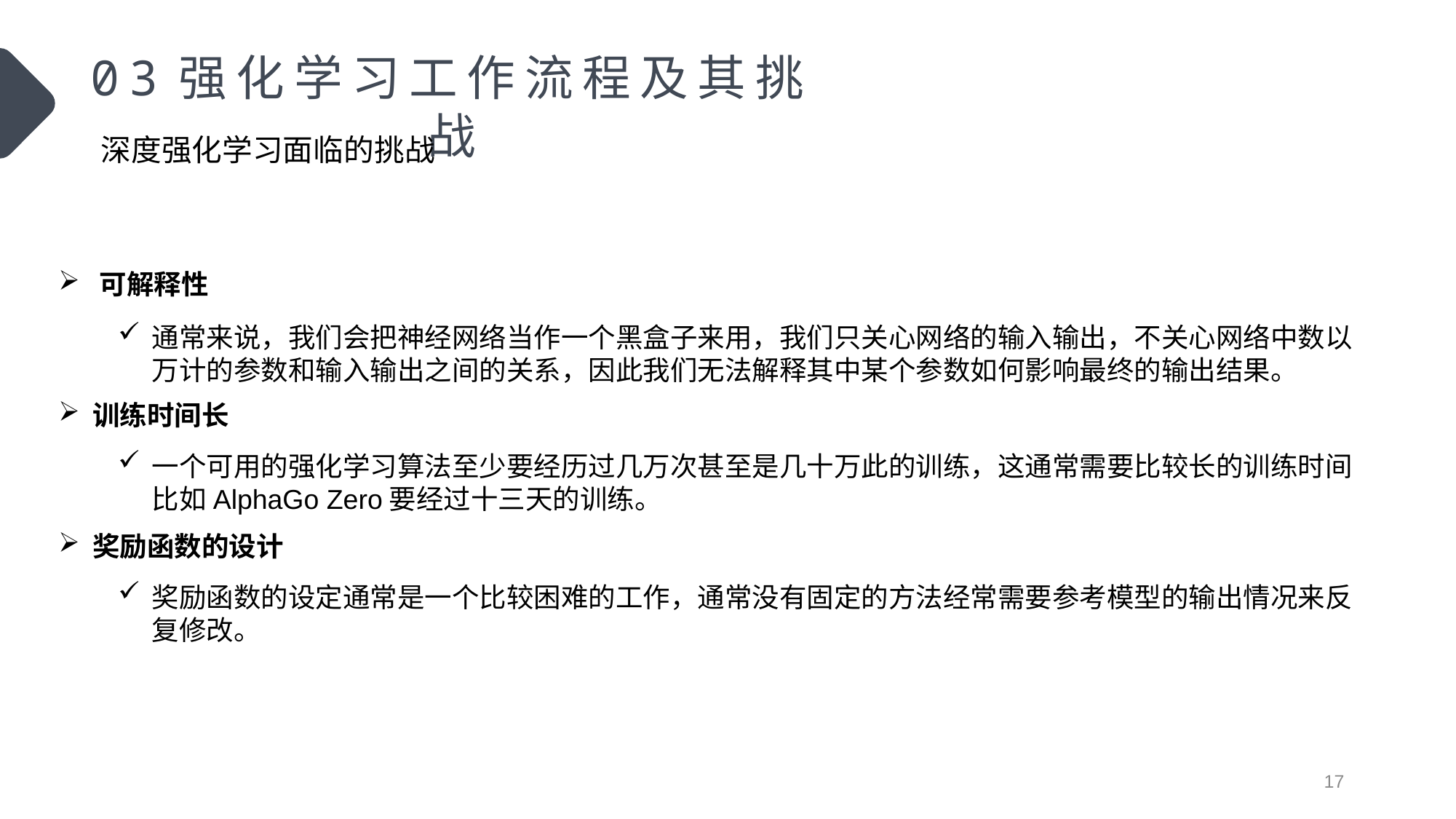

03强化学习工作流程及其挑战

深度强化学习面临的挑战
可解释性

训练时间长

奖励函数的设计

通常来说，我们会把神经网络当作一个黑盒子来用，我们只关心网络的输入输出，不关心网络中数以万计的参数和输入输出之间的关系，因此我们无法解释其中某个参数如何影响最终的输出结果。
一个可用的强化学习算法至少要经历过几万次甚至是几十万此的训练，这通常需要比较长的训练时间比如AlphaGo Zero要经过十三天的训练。
奖励函数的设定通常是一个比较困难的工作，通常没有固定的方法经常需要参考模型的输出情况来反复修改。
17